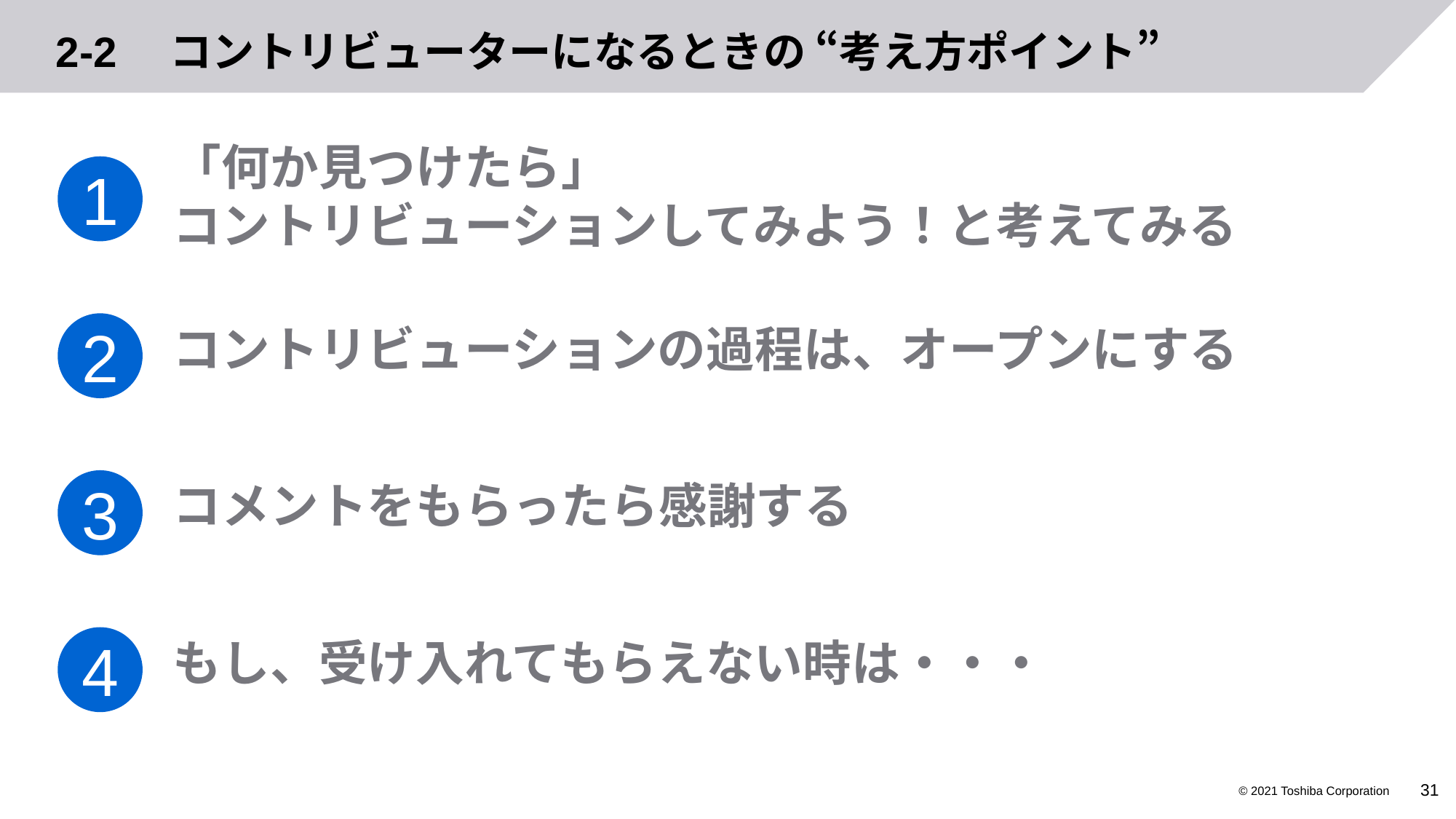

# 2-2　コントリビューターになるときの “考え方ポイント”
「何か見つけたら」
コントリビューションしてみよう！と考えてみる
1
2
コントリビューションの過程は、オープンにする
3
コメントをもらったら感謝する
4
もし、受け入れてもらえない時は・・・